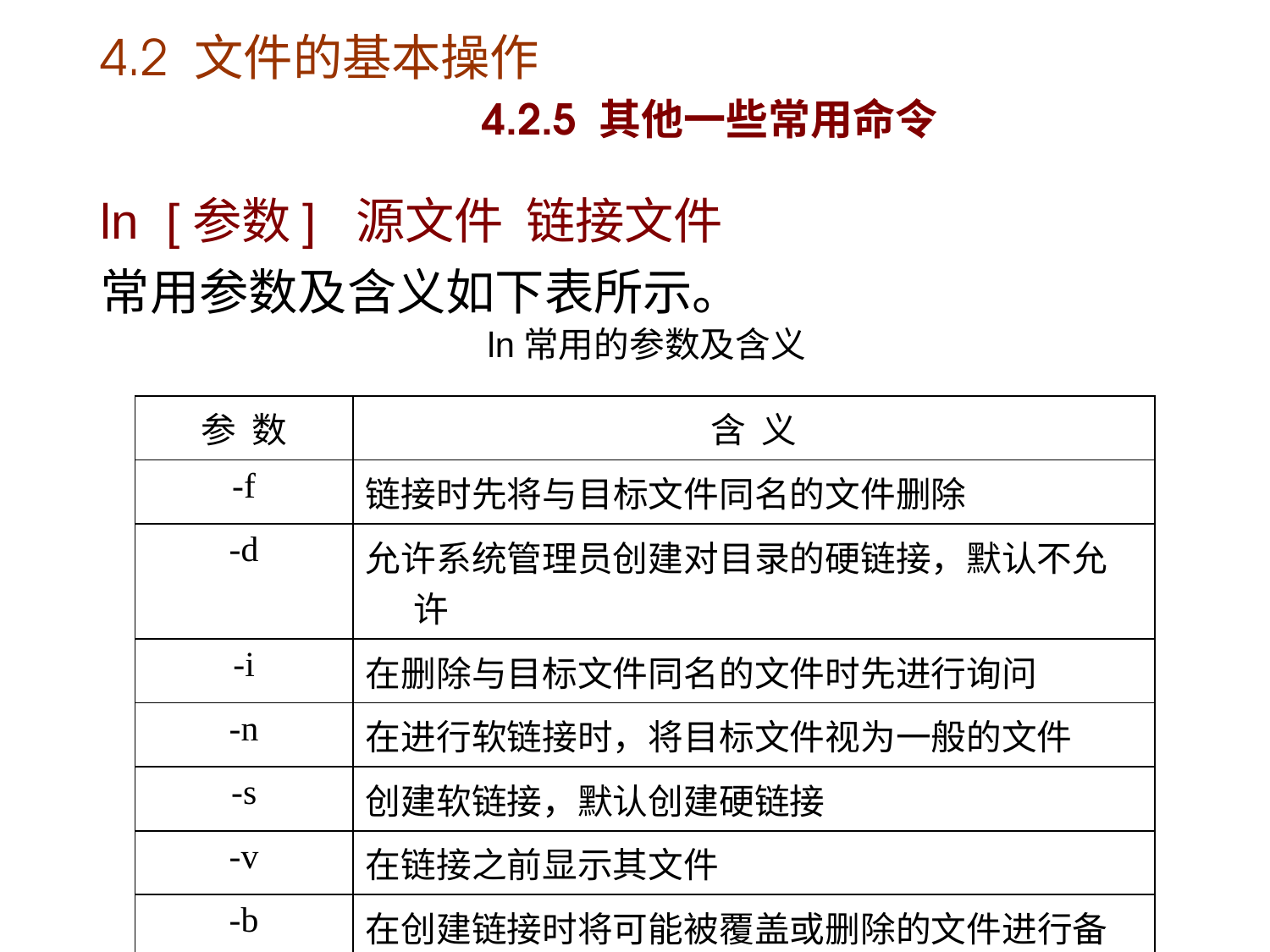

# 4.2 文件的基本操作 4.2.5 其他一些常用命令
ln  [参数]  源文件  链接文件
常用参数及含义如下表所示。
ln常用的参数及含义
| 参 数 | 含 义 |
| --- | --- |
| -f | 链接时先将与目标文件同名的文件删除 |
| -d | 允许系统管理员创建对目录的硬链接，默认不允许 |
| -i | 在删除与目标文件同名的文件时先进行询问 |
| -n | 在进行软链接时，将目标文件视为一般的文件 |
| -s | 创建软链接，默认创建硬链接 |
| -v | 在链接之前显示其文件 |
| -b | 在创建链接时将可能被覆盖或删除的文件进行备份 |